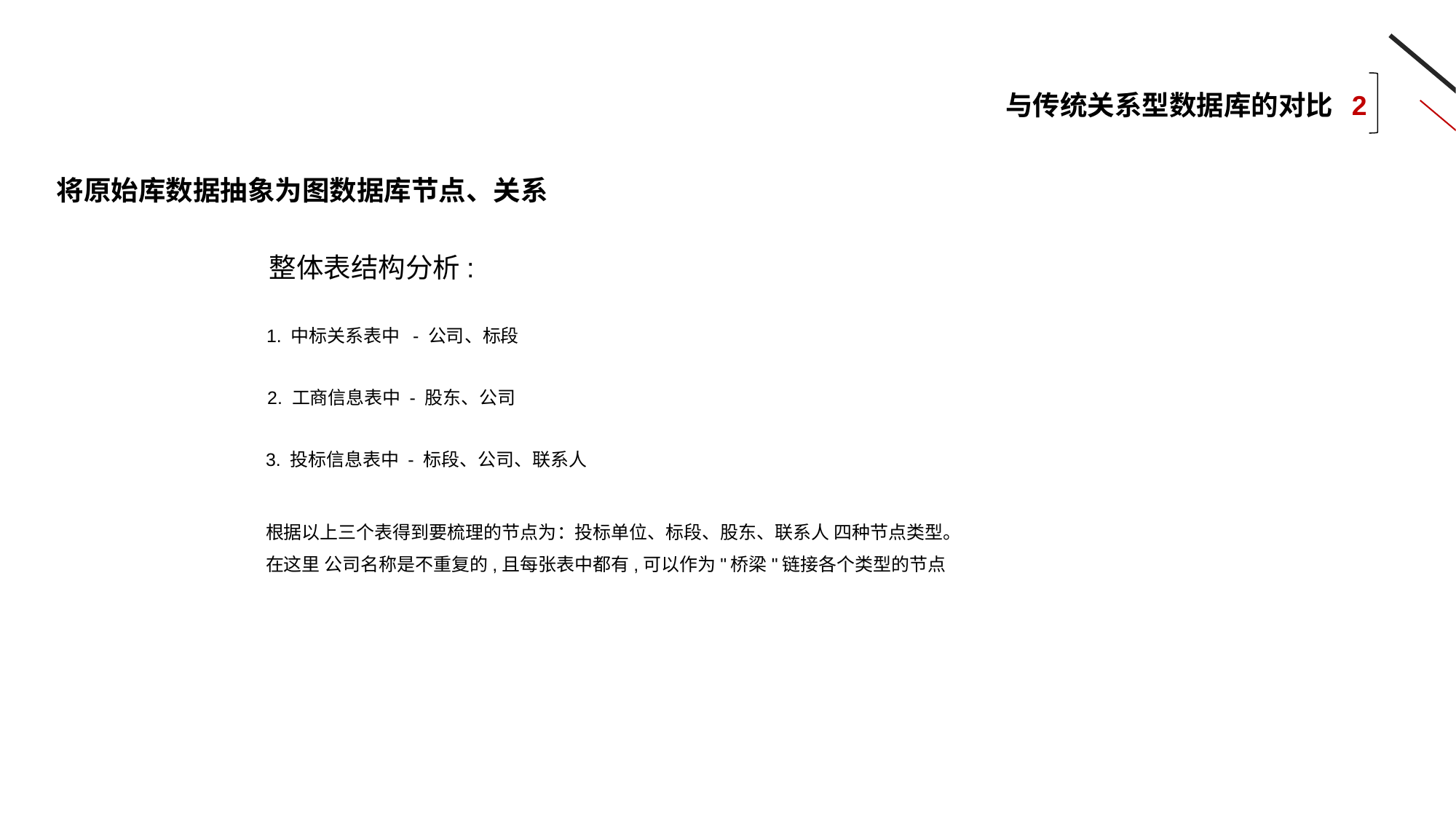

与传统关系型数据库的对比  2
将原始库数据抽象为图数据库节点、关系
整体表结构分析:
1. 中标关系表中  - 公司、标段
2. 工商信息表中 - 股东、公司
3. 投标信息表中 - 标段、公司、联系人
根据以上三个表得到要梳理的节点为：投标单位、标段、股东、联系人 四种节点类型。在这里 公司名称是不重复的,且每张表中都有,可以作为"桥梁"链接各个类型的节点